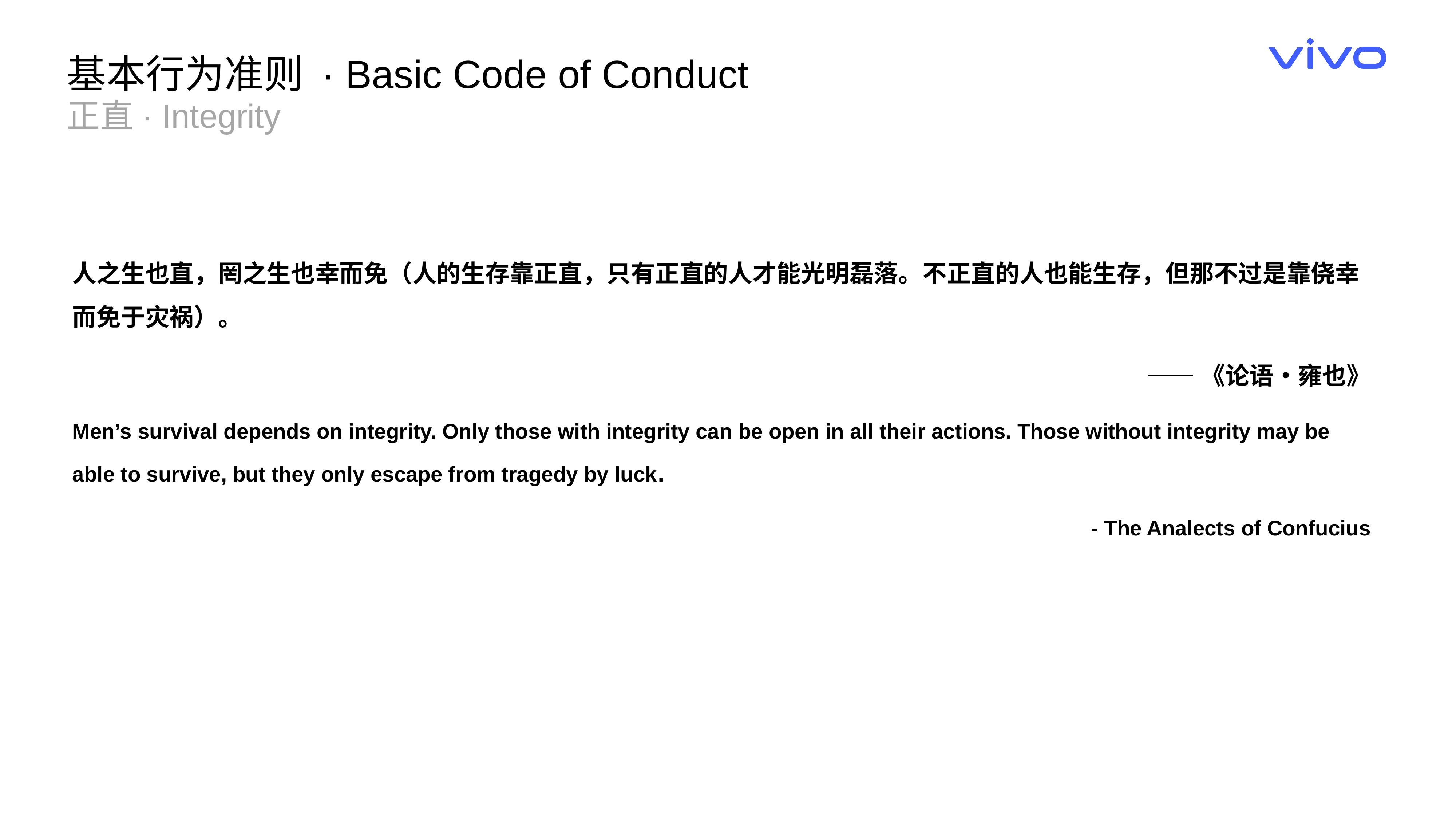

基本行为准则 · Basic Code of Conduct
正直· Integrity
人之生也直，罔之生也幸而免（人的生存靠正直，只有正直的人才能光明磊落。不正直的人也能生存，但那不过是靠侥幸而免于灾祸）。
——《论语•雍也》
Men’s survival depends on integrity. Only those with integrity can be open in all their actions. Those without integrity may be able to survive, but they only escape from tragedy by luck.
- The Analects of Confucius